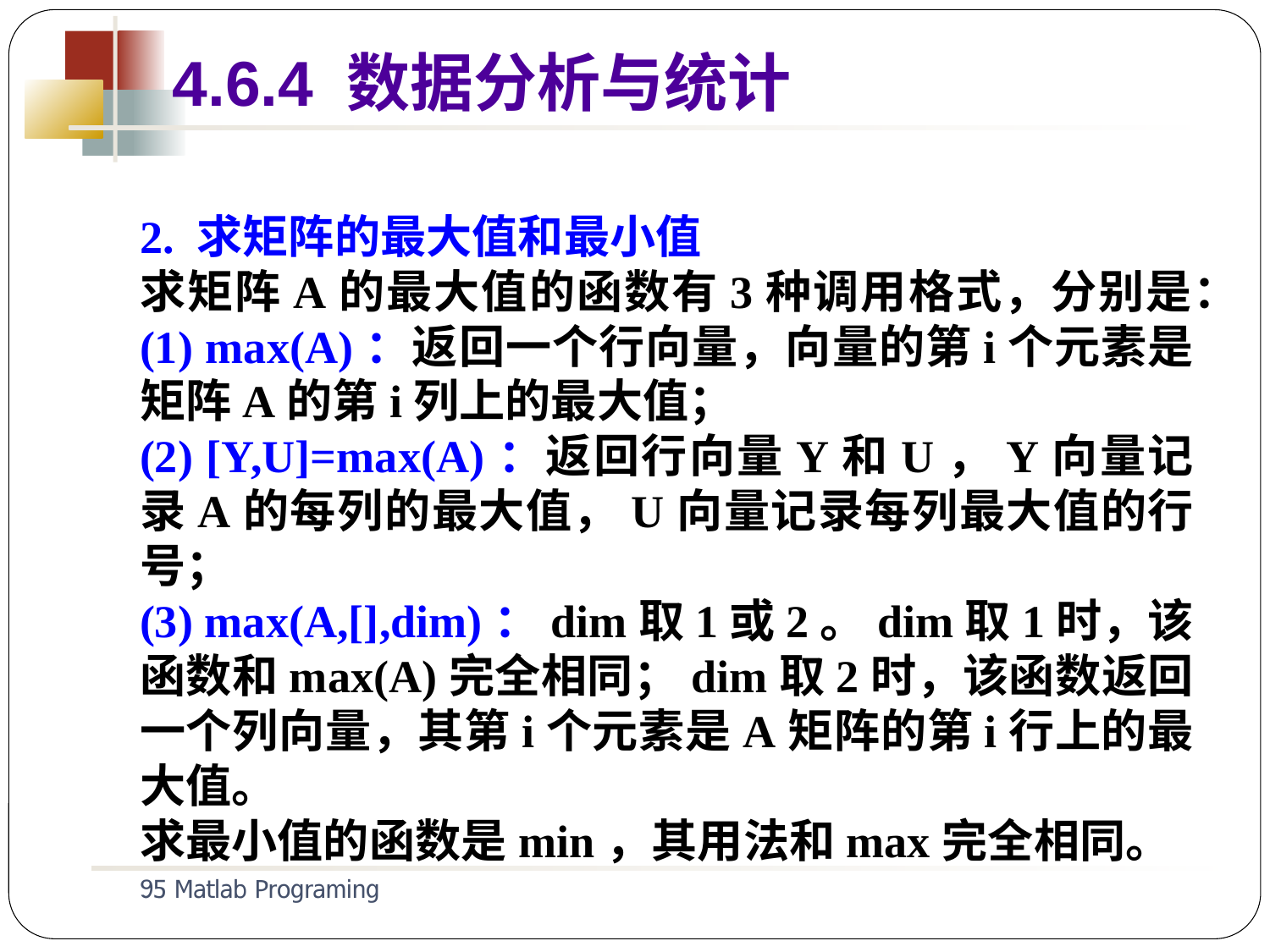

2. 求矩阵的最大值和最小值
求矩阵A的最大值的函数有3种调用格式，分别是：
(1) max(A)：返回一个行向量，向量的第i个元素是矩阵A的第i列上的最大值；
(2) [Y,U]=max(A)：返回行向量Y和U，Y向量记录A的每列的最大值，U向量记录每列最大值的行号；
(3) max(A,[],dim)：dim取1或2。dim取1时，该函数和max(A)完全相同；dim取2时，该函数返回一个列向量，其第i个元素是A矩阵的第i行上的最大值。
求最小值的函数是min，其用法和max完全相同。
4.6.4 数据分析与统计
95 Matlab Programing